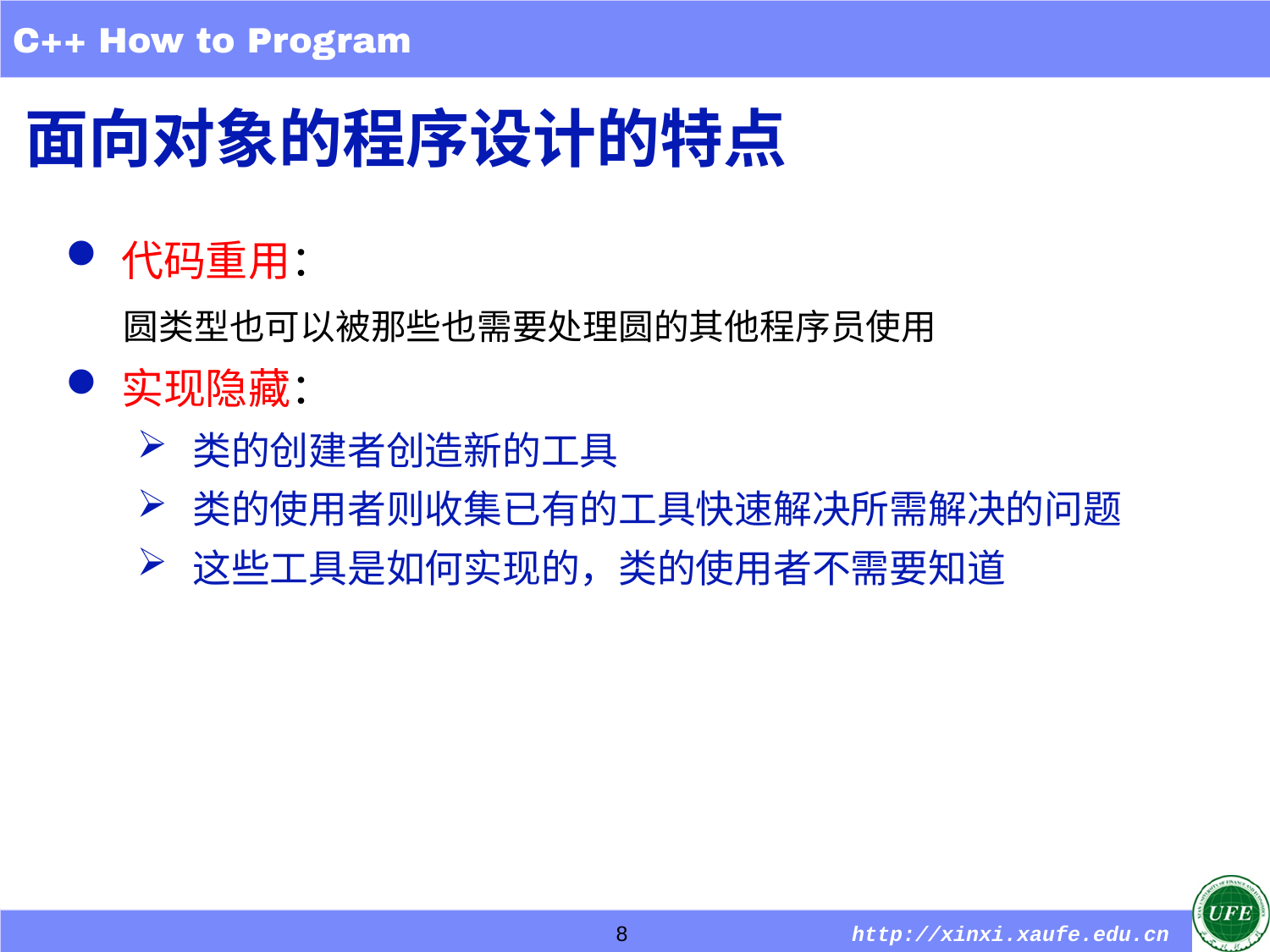

# 面向对象的程序设计的特点
代码重用：
     圆类型也可以被那些也需要处理圆的其他程序员使用
实现隐藏：
类的创建者创造新的工具
类的使用者则收集已有的工具快速解决所需解决的问题
这些工具是如何实现的，类的使用者不需要知道
8